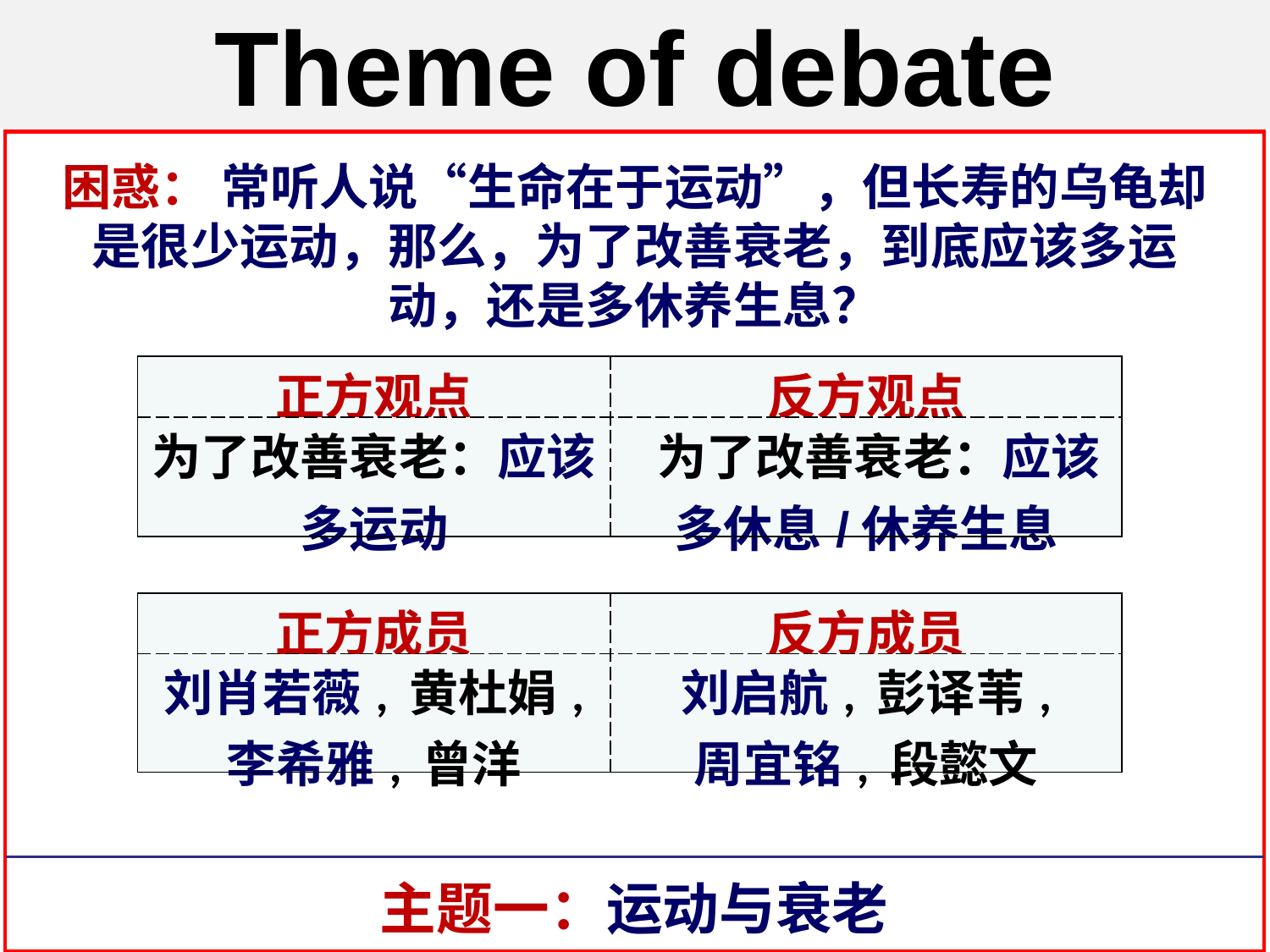

Theme of debate

困惑： 常听人说“生命在于运动”，但长寿的乌龟却是很少运动，那么，为了改善衰老，到底应该多运动，还是多休养生息？
| 正方观点 | 反方观点 |
| --- | --- |
| 为了改善衰老：应该多运动 | 为了改善衰老：应该多休息/休养生息 |
https://www.thefreedictionary.com/
| 正方成员 | 反方成员 |
| --- | --- |
| 刘肖若薇, 黄杜娟, 李希雅, 曾洋 | 刘启航, 彭译苇, 周宜铭, 段懿文 |
主题一：运动与衰老